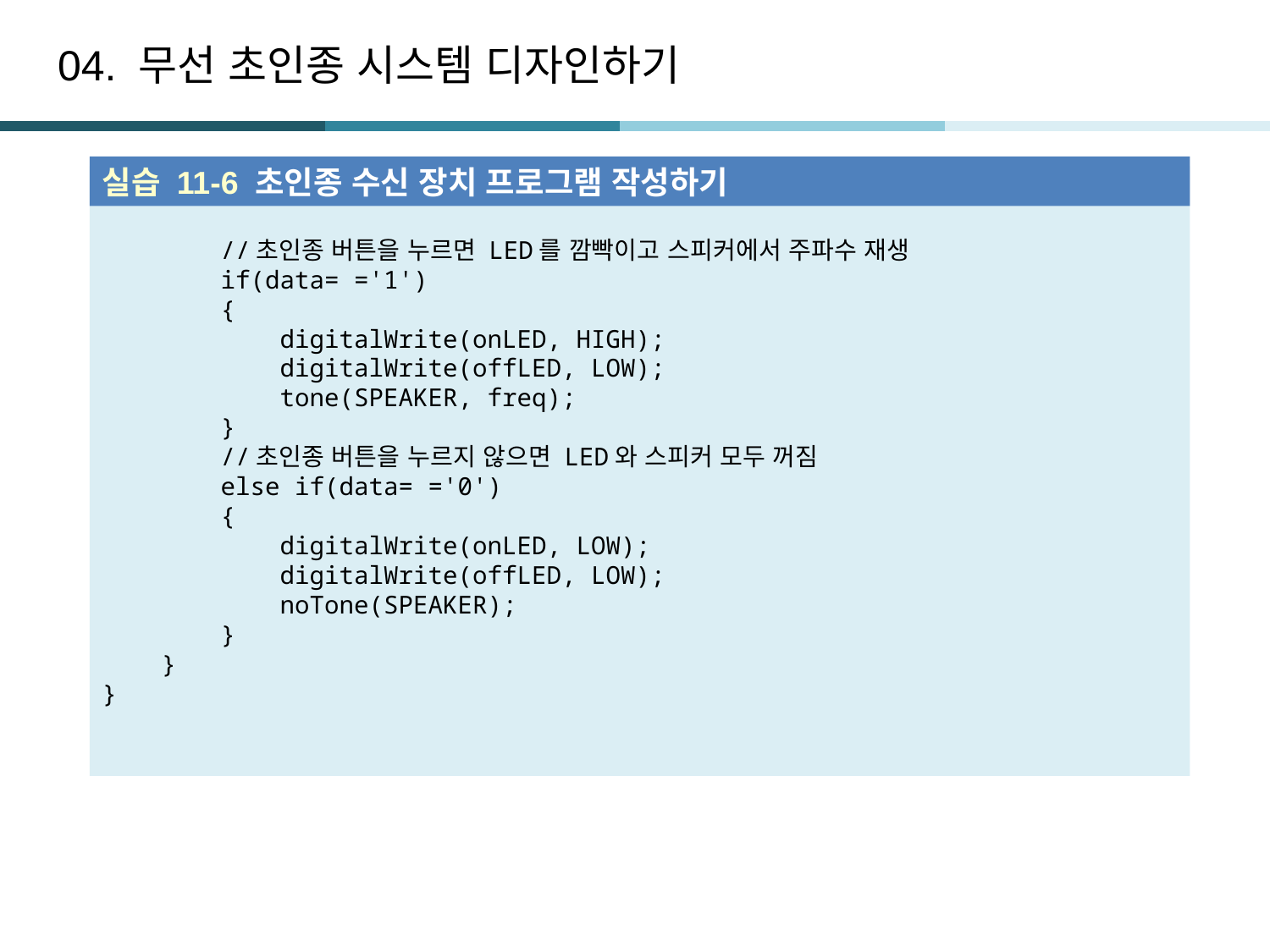

# 04. 무선 초인종 시스템 디자인하기
실습 11-6 초인종 수신 장치 프로그램 작성하기
        //초인종 버튼을 누르면 LED를 깜빡이고 스피커에서 주파수 재생
        if(data= ='1')
        {
            digitalWrite(onLED, HIGH);
            digitalWrite(offLED, LOW);
            tone(SPEAKER, freq);
        }
        //초인종 버튼을 누르지 않으면 LED와 스피커 모두 꺼짐
        else if(data= ='0')
        {
            digitalWrite(onLED, LOW);
            digitalWrite(offLED, LOW);
            noTone(SPEAKER);
        }
    }
}